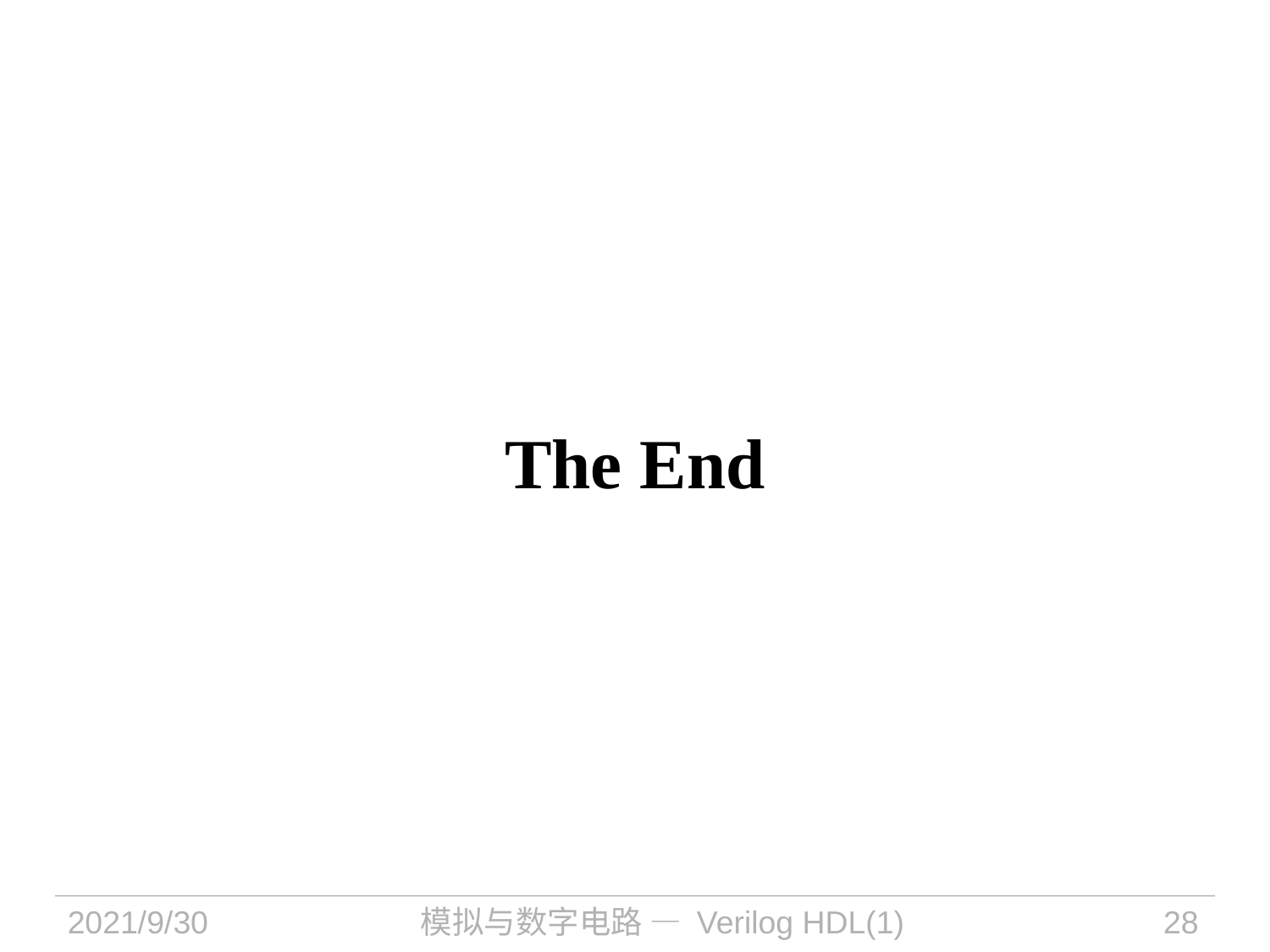

# The End
2021/9/30
模拟与数字电路 — Verilog HDL(1)
28